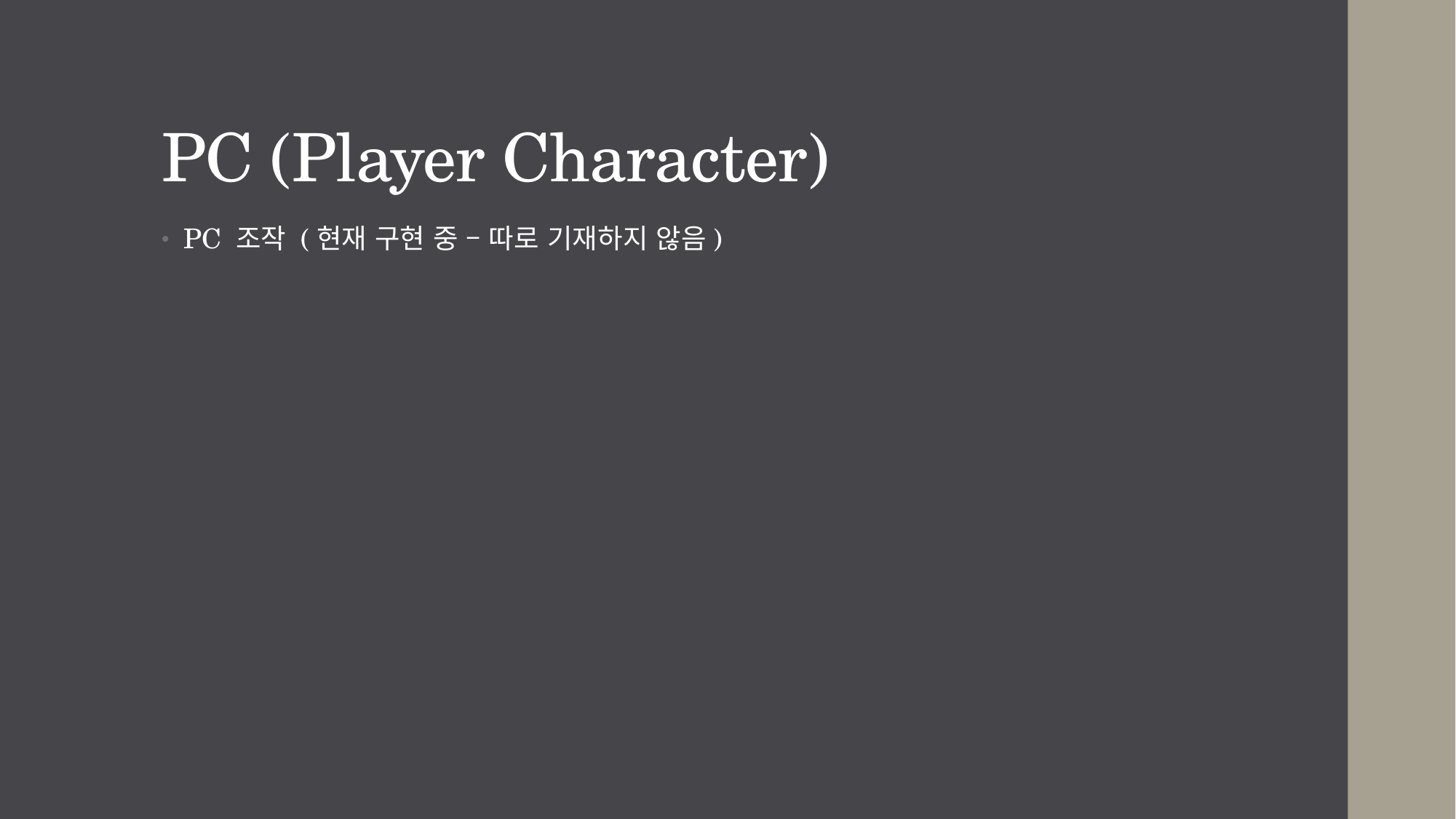

# PC (Player Character)
PC 조작 (현재 구현 중 – 따로 기재하지 않음)